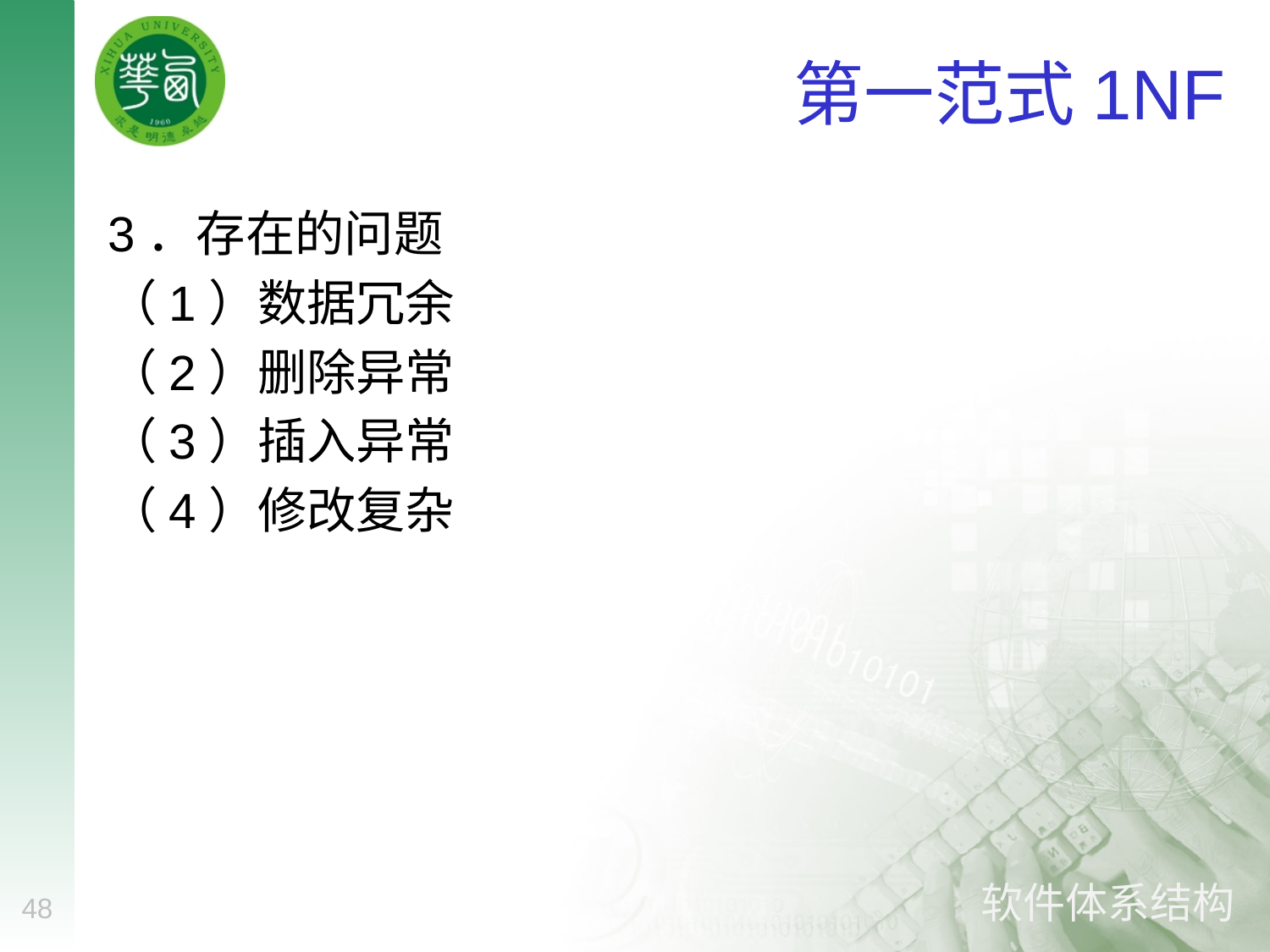

# 第一范式1NF
3．存在的问题
（1）数据冗余
（2）删除异常
（3）插入异常
（4）修改复杂
48